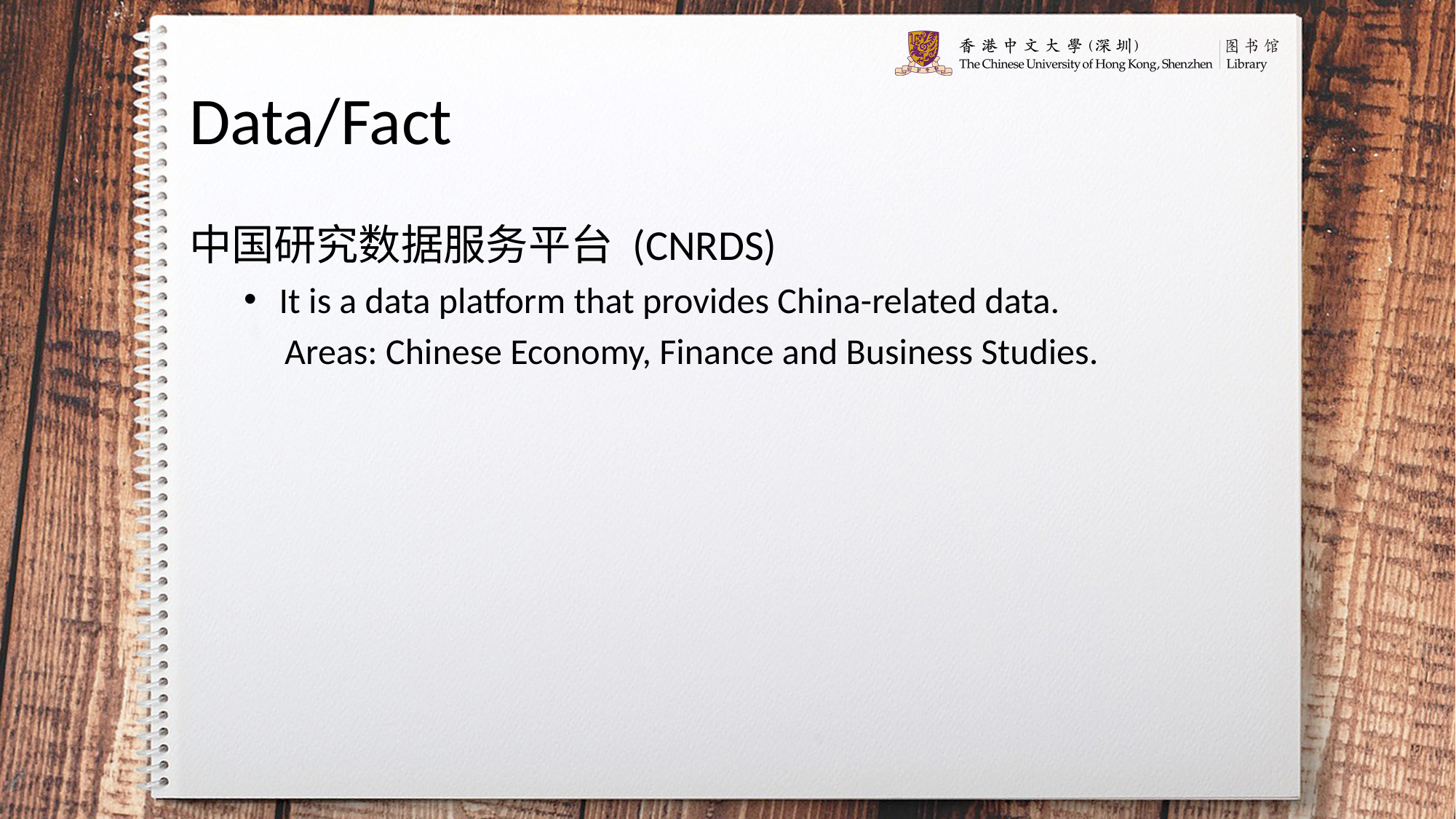

# Data/Fact
中国研究数据服务平台 (CNRDS)
 It is a data platform that provides China-related data.
     Areas: Chinese Economy, Finance and Business Studies.